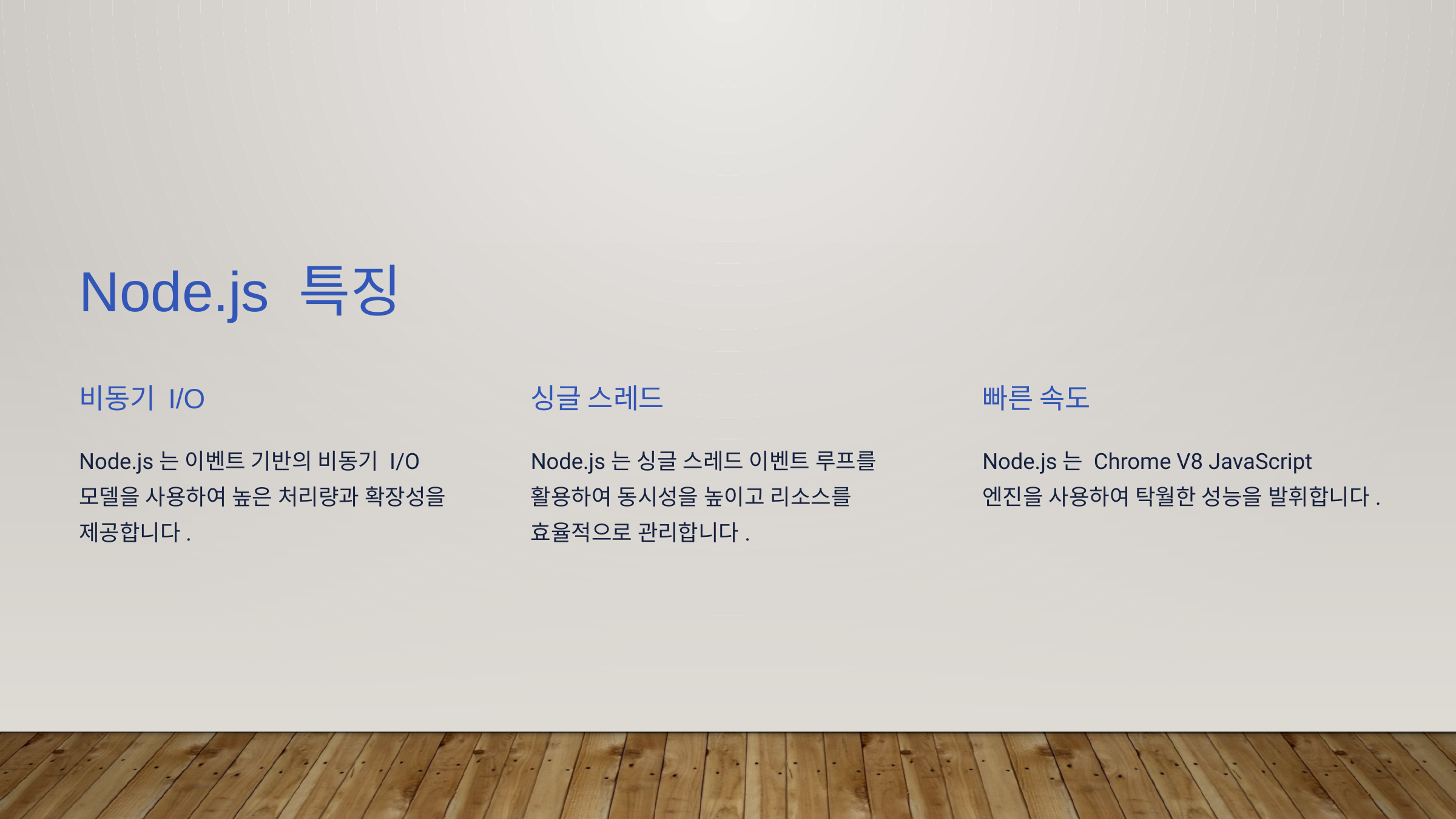

Node.js 특징
비동기 I/O
싱글 스레드
빠른 속도
Node.js는 이벤트 기반의 비동기 I/O 모델을 사용하여 높은 처리량과 확장성을 제공합니다.
Node.js는 싱글 스레드 이벤트 루프를 활용하여 동시성을 높이고 리소스를 효율적으로 관리합니다.
Node.js는 Chrome V8 JavaScript 엔진을 사용하여 탁월한 성능을 발휘합니다.